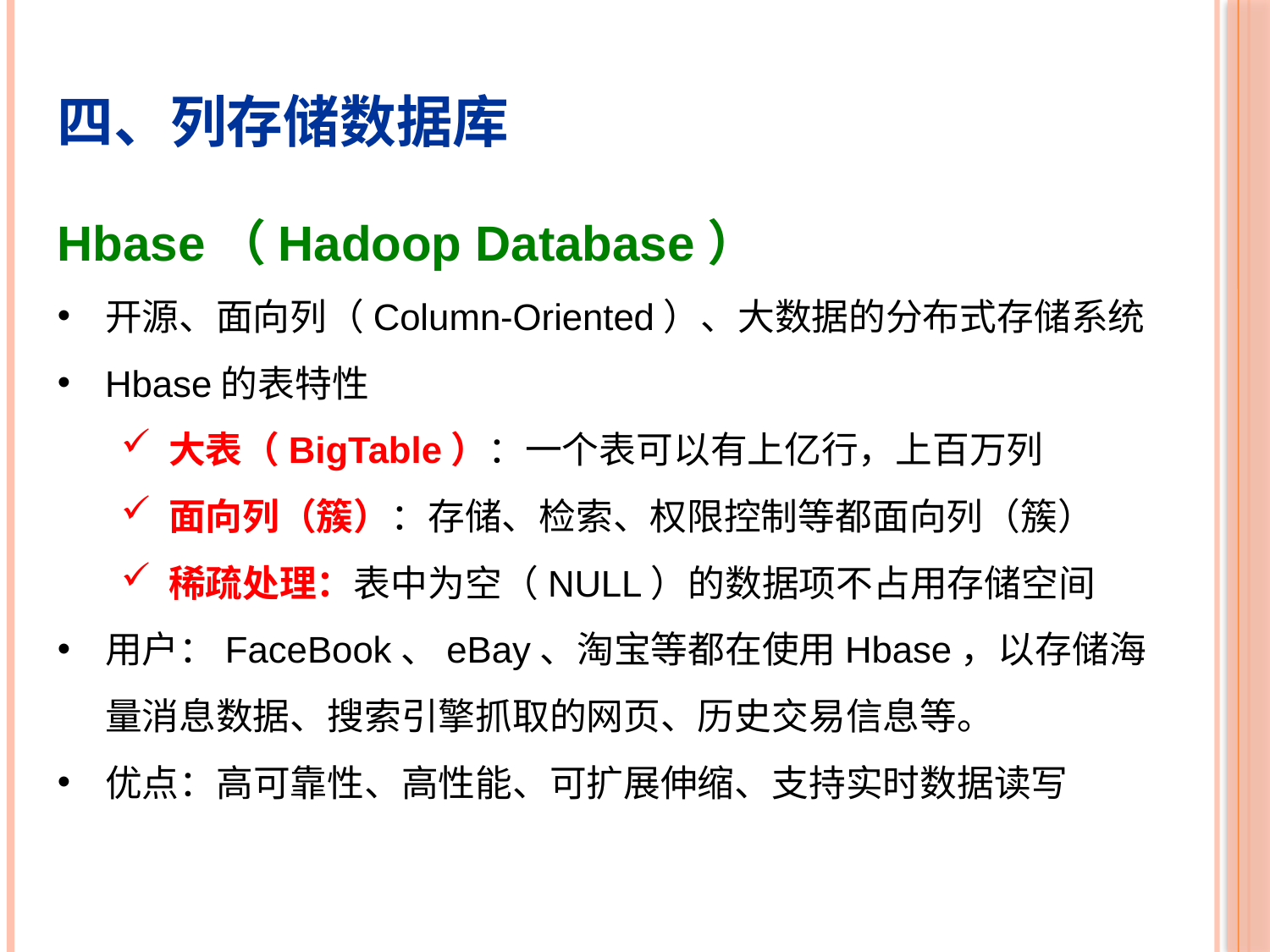

四、列存储数据库
Hbase（Hadoop Database）
开源、面向列（Column-Oriented）、大数据的分布式存储系统
Hbase的表特性
大表（BigTable）：一个表可以有上亿行，上百万列
面向列（簇）：存储、检索、权限控制等都面向列（簇）
稀疏处理：表中为空（NULL）的数据项不占用存储空间
用户：FaceBook、eBay、淘宝等都在使用Hbase，以存储海量消息数据、搜索引擎抓取的网页、历史交易信息等。
优点：高可靠性、高性能、可扩展伸缩、支持实时数据读写